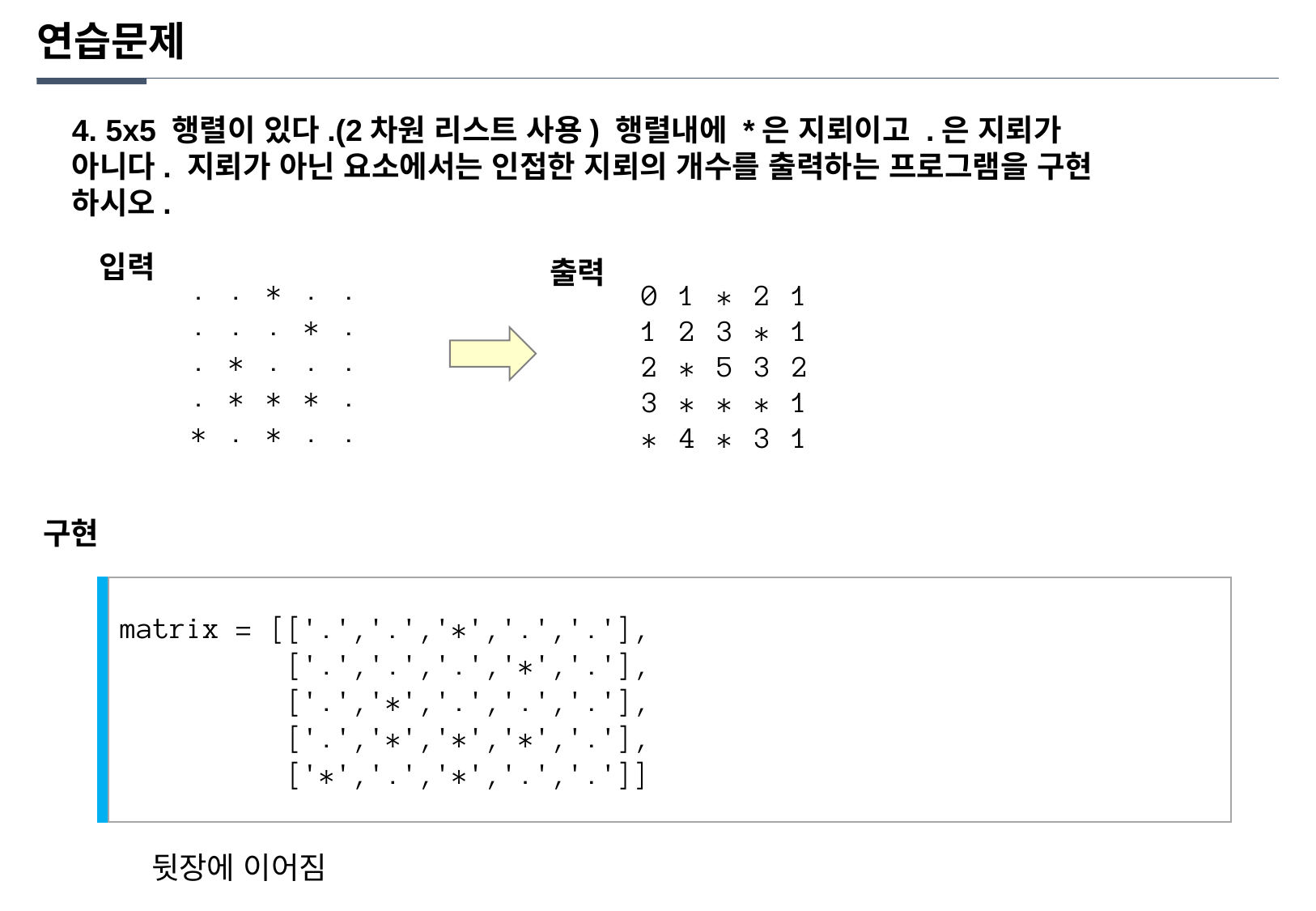

연습문제
4. 5x5 행렬이 있다.(2차원 리스트 사용) 행렬내에 *은 지뢰이고 .은 지뢰가 아니다. 지뢰가 아닌 요소에서는 인접한 지뢰의 개수를 출력하는 프로그램을 구현 하시오.
입력
출력
.
.
*
.
.
0
1
*
2
1
.
.
.
*
.
1
2
3
*
1

.
*
.
.
.
2
*
5
3
2
.
*
*
*
.
3
*
*
*
1
*
.
*
.
.
*
4
*
3
1
구현

matrix = [['.','.','*','.','.'],
          ['.','.','.','*','.'],
          ['.','*','.','.','.'],
          ['.','*','*','*','.'],
          ['*','.','*','.','.']]
뒷장에 이어짐